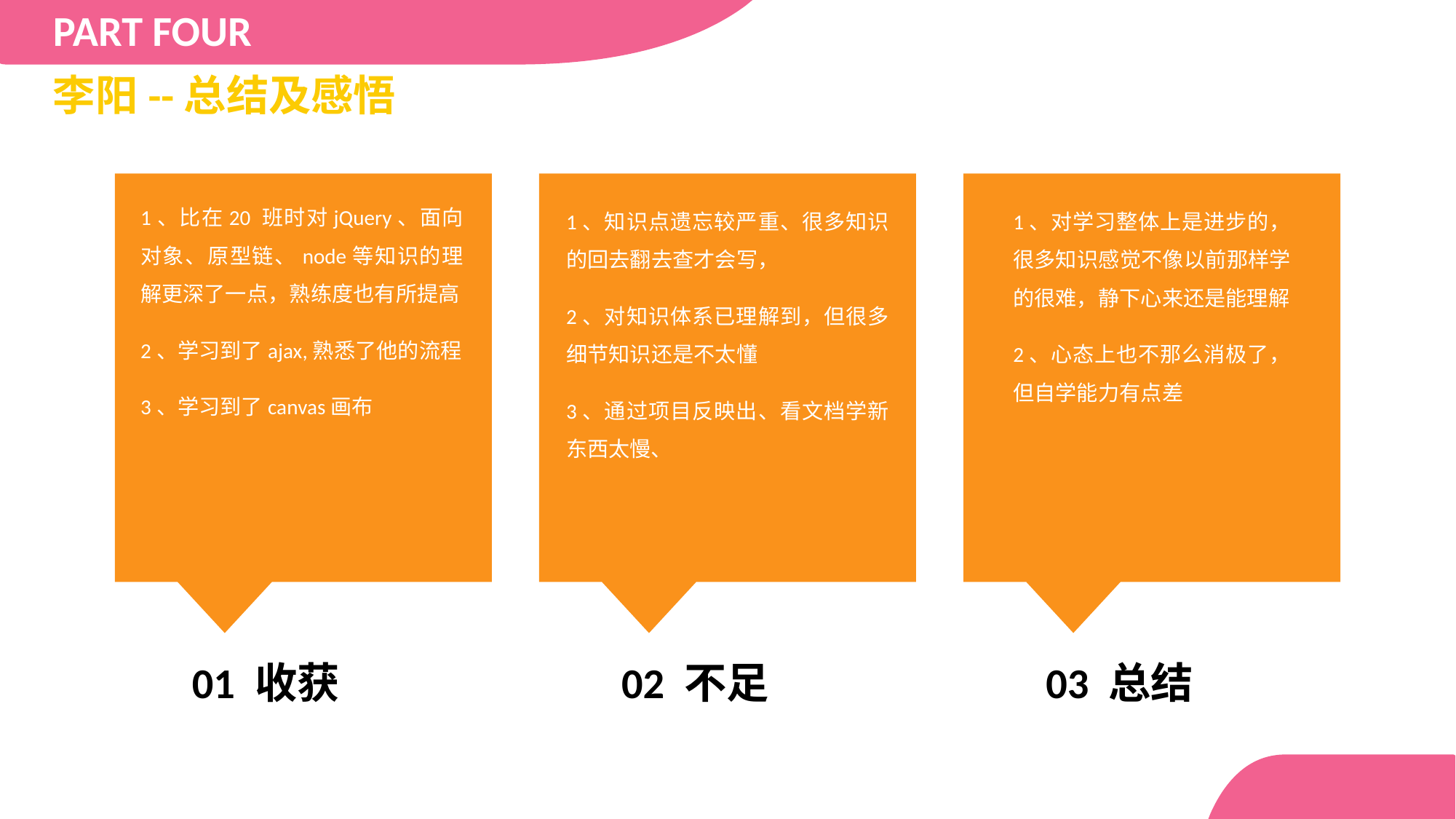

PART FOUR
李阳--总结及感悟

1、对学习整体上是进步的，很多知识感觉不像以前那样学的很难，静下心来还是能理解
2、心态上也不那么消极了，但自学能力有点差

1、比在20 班时对jQuery、面向对象、原型链、node等知识的理解更深了一点，熟练度也有所提高
2、学习到了ajax,熟悉了他的流程
3、学习到了canvas画布

1、知识点遗忘较严重、很多知识的回去翻去查才会写，
2、对知识体系已理解到，但很多细节知识还是不太懂
3、通过项目反映出、看文档学新东西太慢、
01 收获
02 不足
03 总结